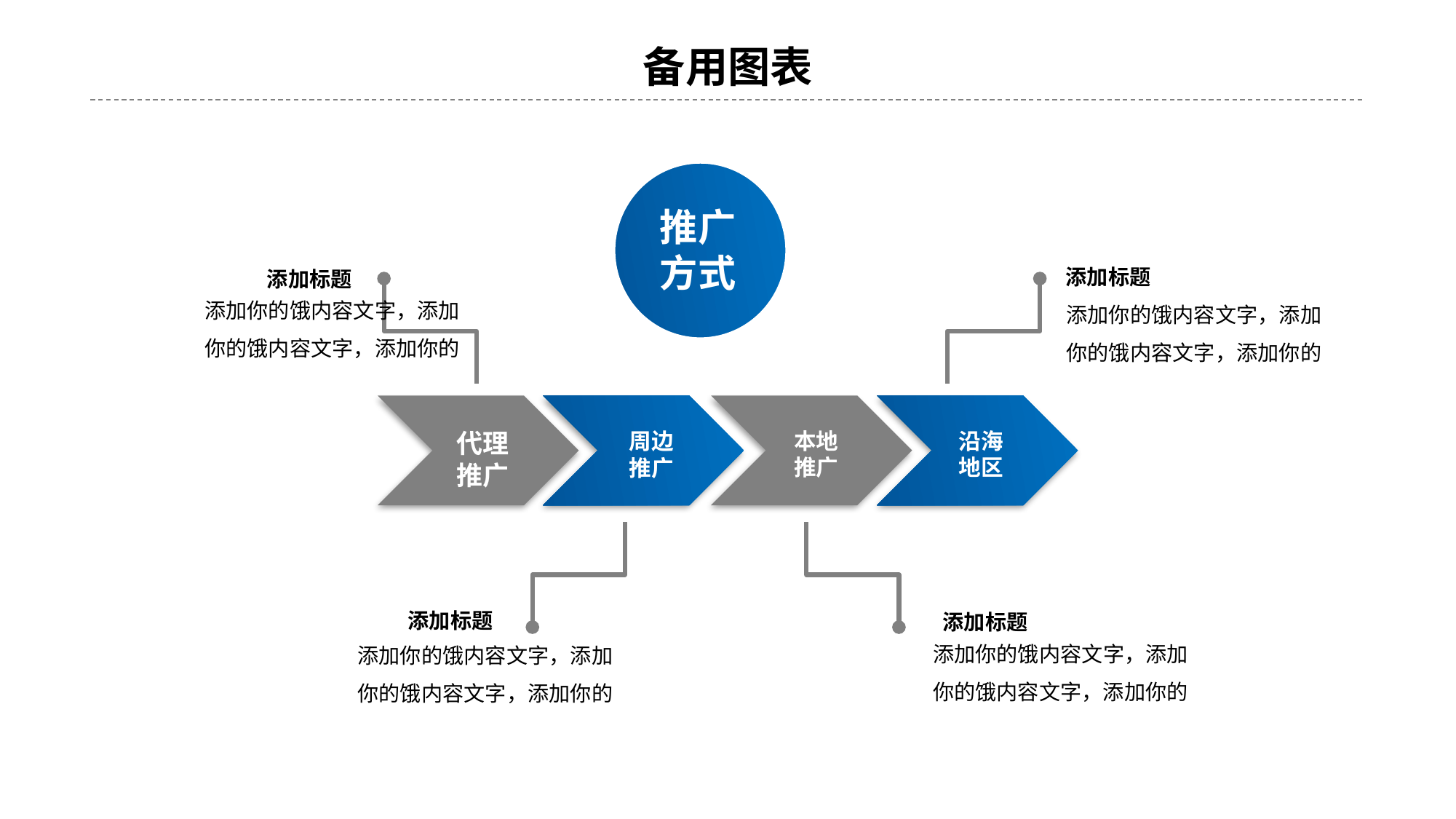

备用图表

推广
方式
添加标题
添加你的饿内容文字，添加你的饿内容文字，添加你的
添加标题
添加你的饿内容文字，添加你的饿内容文字，添加你的

代理
推广

周边
推广

本地
推广

沿海
地区
添加标题
添加你的饿内容文字，添加你的饿内容文字，添加你的
添加标题
添加你的饿内容文字，添加你的饿内容文字，添加你的